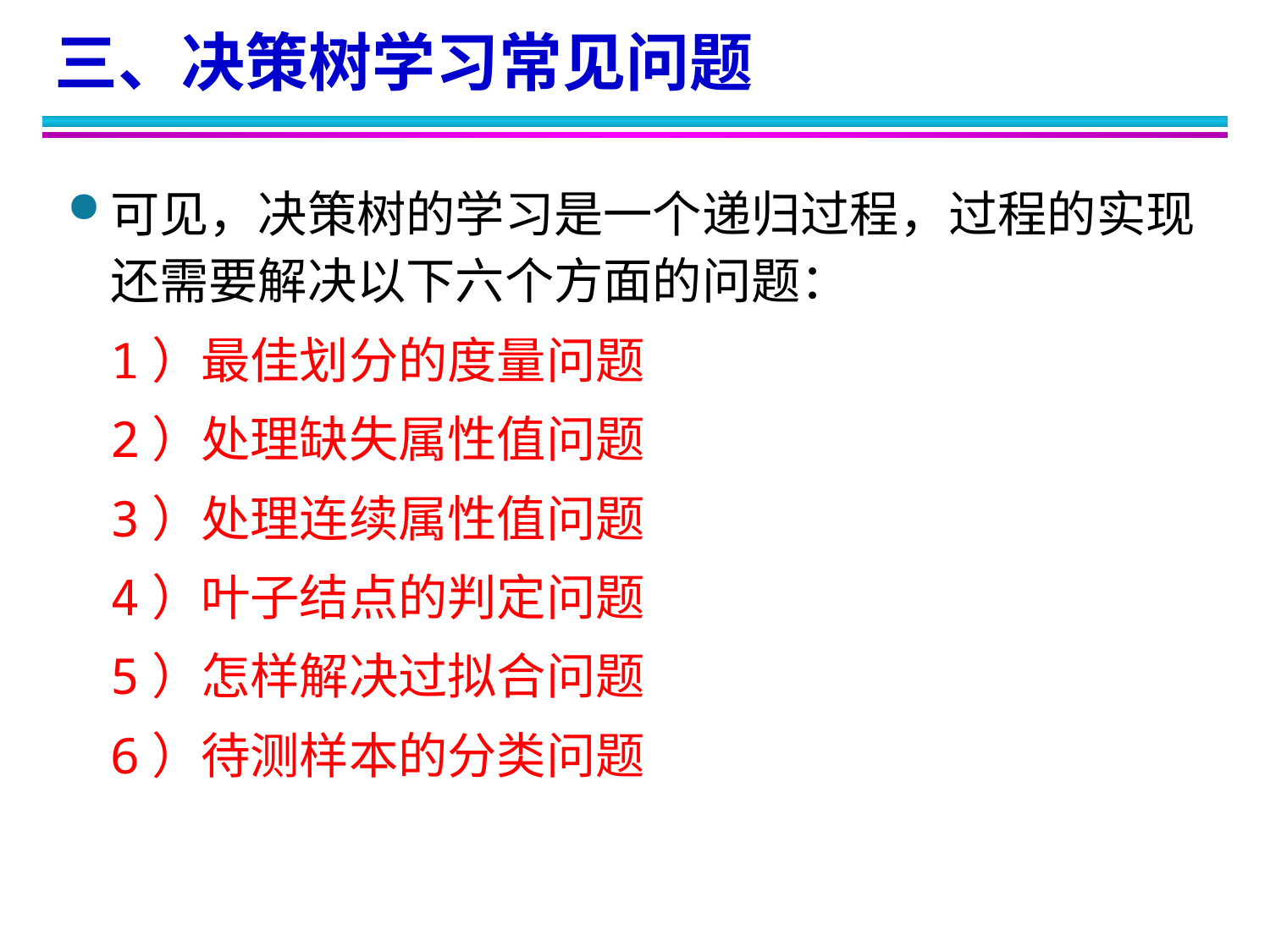

三、决策树学习常见问题
可见，决策树的学习是一个递归过程，过程的实现还需要解决以下六个方面的问题：
	1）最佳划分的度量问题
	2）处理缺失属性值问题
	3）处理连续属性值问题
	4）叶子结点的判定问题
	5）怎样解决过拟合问题
	6）待测样本的分类问题